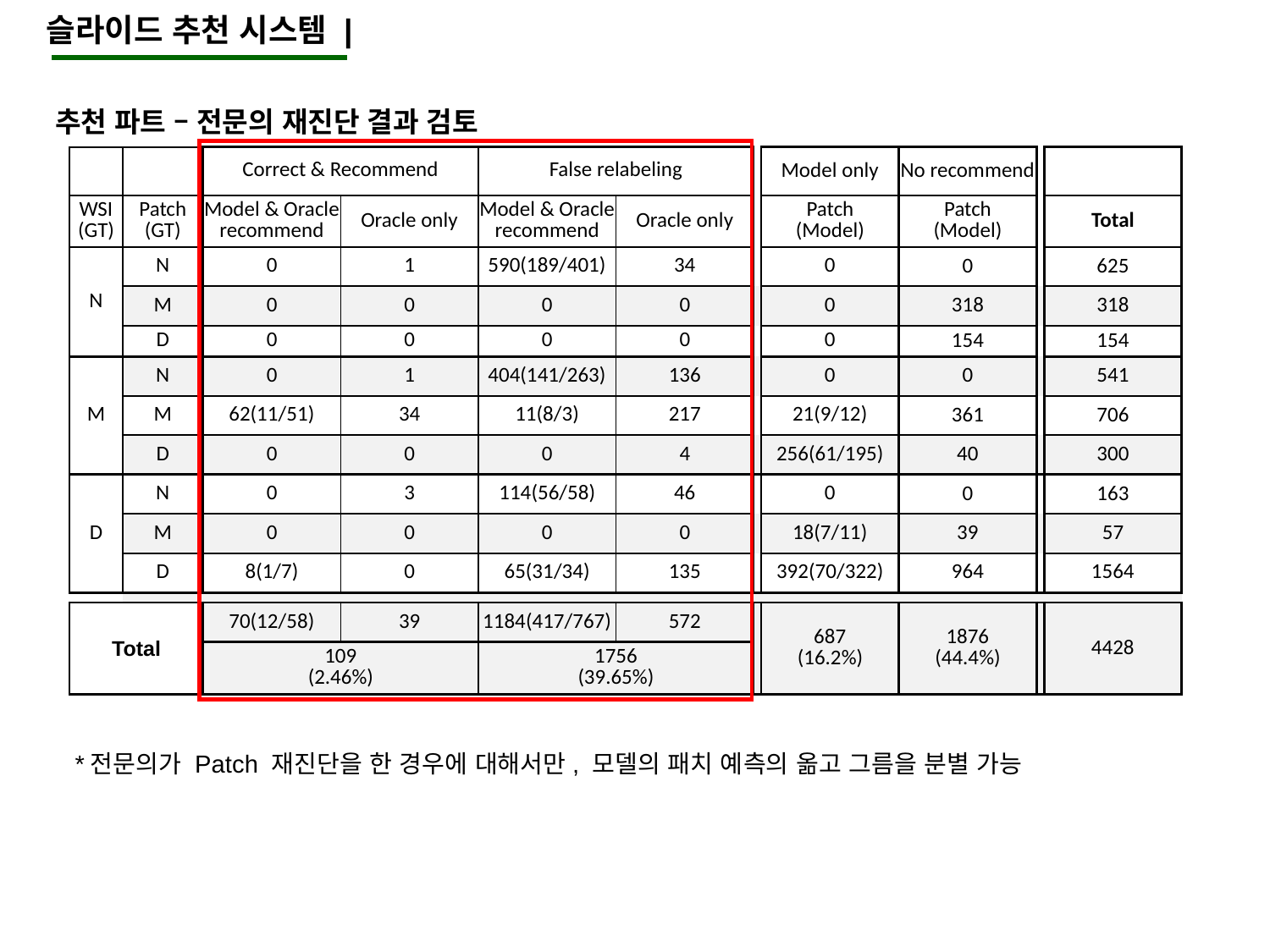

슬라이드 추천 시스템 |
추천 파트 – 전문의 재진단 결과 검토

|  |  | Correct & Recommend |  | False relabeling |  |  | Model only | No recommend |  |  |
| --- | --- | --- | --- | --- | --- | --- | --- | --- | --- | --- |
| WSI (GT) | Patch (GT) | Model & Oracle recommend | Oracle only | Model & Oracle recommend | Oracle only |  | Patch (Model) | Patch (Model) |  | Total |
| N | N | 0 | 1 | 590(189/401) | 34 |  | 0 | 0 |  | 625 |
|  | M | 0 | 0 | 0 | 0 |  | 0 | 318 |  | 318 |
|  | D | 0 | 0 | 0 | 0 |  | 0 | 154 |  | 154 |
| M | N | 0 | 1 | 404(141/263) | 136 |  | 0 | 0 |  | 541 |
|  | M | 62(11/51) | 34 | 11(8/3) | 217 |  | 21(9/12) | 361 |  | 706 |
|  | D | 0 | 0 | 0 | 4 |  | 256(61/195) | 40 |  | 300 |
| D | N | 0 | 3 | 114(56/58) | 46 |  | 0 | 0 |  | 163 |
|  | M | 0 | 0 | 0 | 0 |  | 18(7/11) | 39 |  | 57 |
|  | D | 8(1/7) | 0 | 65(31/34) | 135 |  | 392(70/322) | 964 |  | 1564 |
|  |  |  |  |  |  |  |  |  |  |  |
| Total |  | 70(12/58) | 39 | 1184(417/767) | 572 |  | 687 (16.2%) | 1876 (44.4%) |  | 4428 |
|  |  | 109 (2.46%) |  | 1756 (39.65%) |  |  |  |  |  |  |
*전문의가 Patch 재진단을 한 경우에 대해서만, 모델의 패치 예측의 옮고 그름을 분별 가능